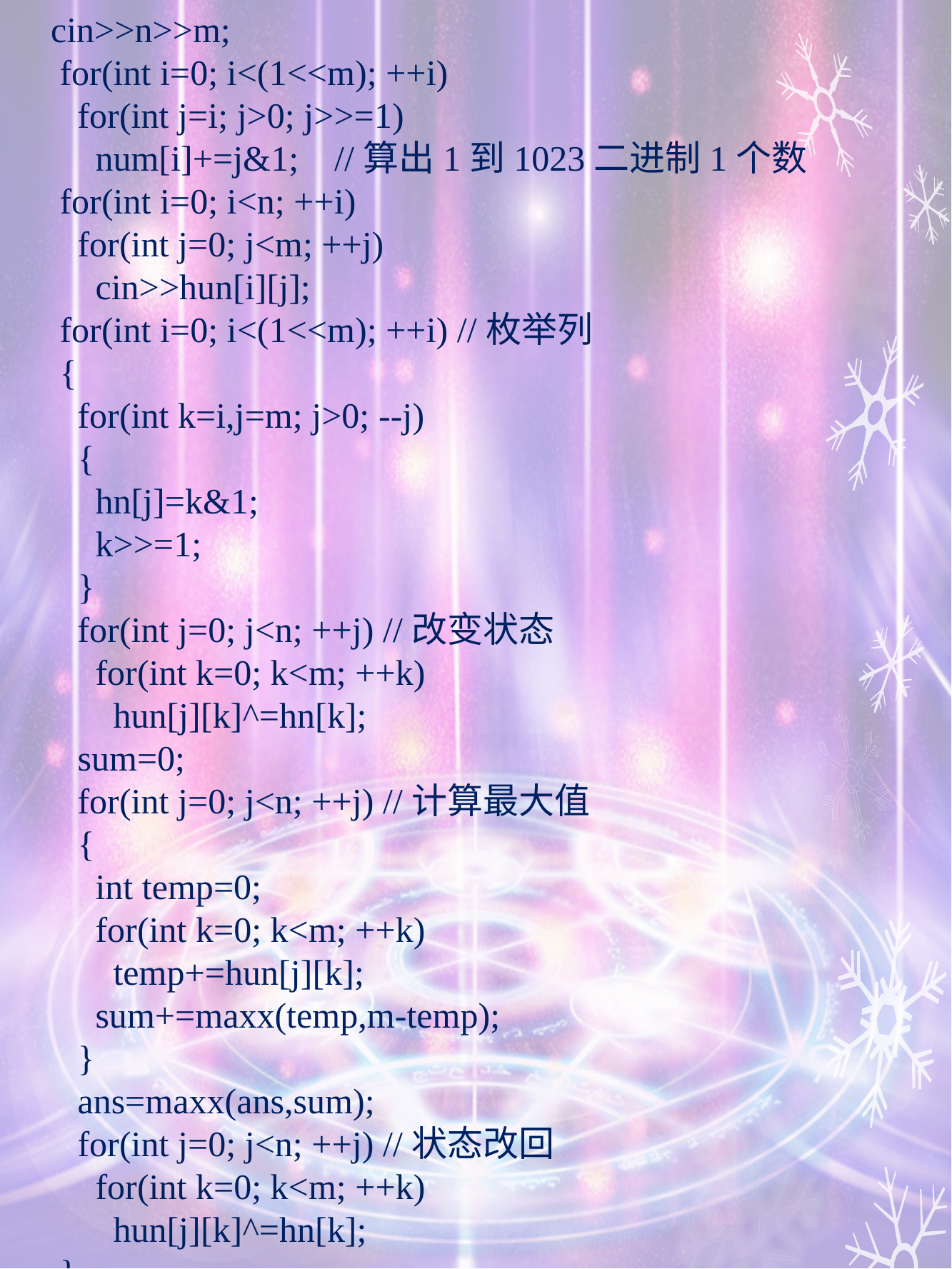

cin>>n>>m;
  for(int i=0; i<(1<<m); ++i)
    for(int j=i; j>0; j>>=1)
      num[i]+=j&1;    //算出1到1023二进制1个数
  for(int i=0; i<n; ++i)
    for(int j=0; j<m; ++j)
      cin>>hun[i][j];
  for(int i=0; i<(1<<m); ++i) //枚举列
  {
    for(int k=i,j=m; j>0; --j)
    {
      hn[j]=k&1;
      k>>=1;
    }
    for(int j=0; j<n; ++j) //改变状态
      for(int k=0; k<m; ++k)
        hun[j][k]^=hn[k];
    sum=0;
    for(int j=0; j<n; ++j) //计算最大值
    {
      int temp=0;
      for(int k=0; k<m; ++k)
        temp+=hun[j][k];
      sum+=maxx(temp,m-temp);
    }
    ans=maxx(ans,sum);
    for(int j=0; j<n; ++j) //状态改回
      for(int k=0; k<m; ++k)
        hun[j][k]^=hn[k];
  }